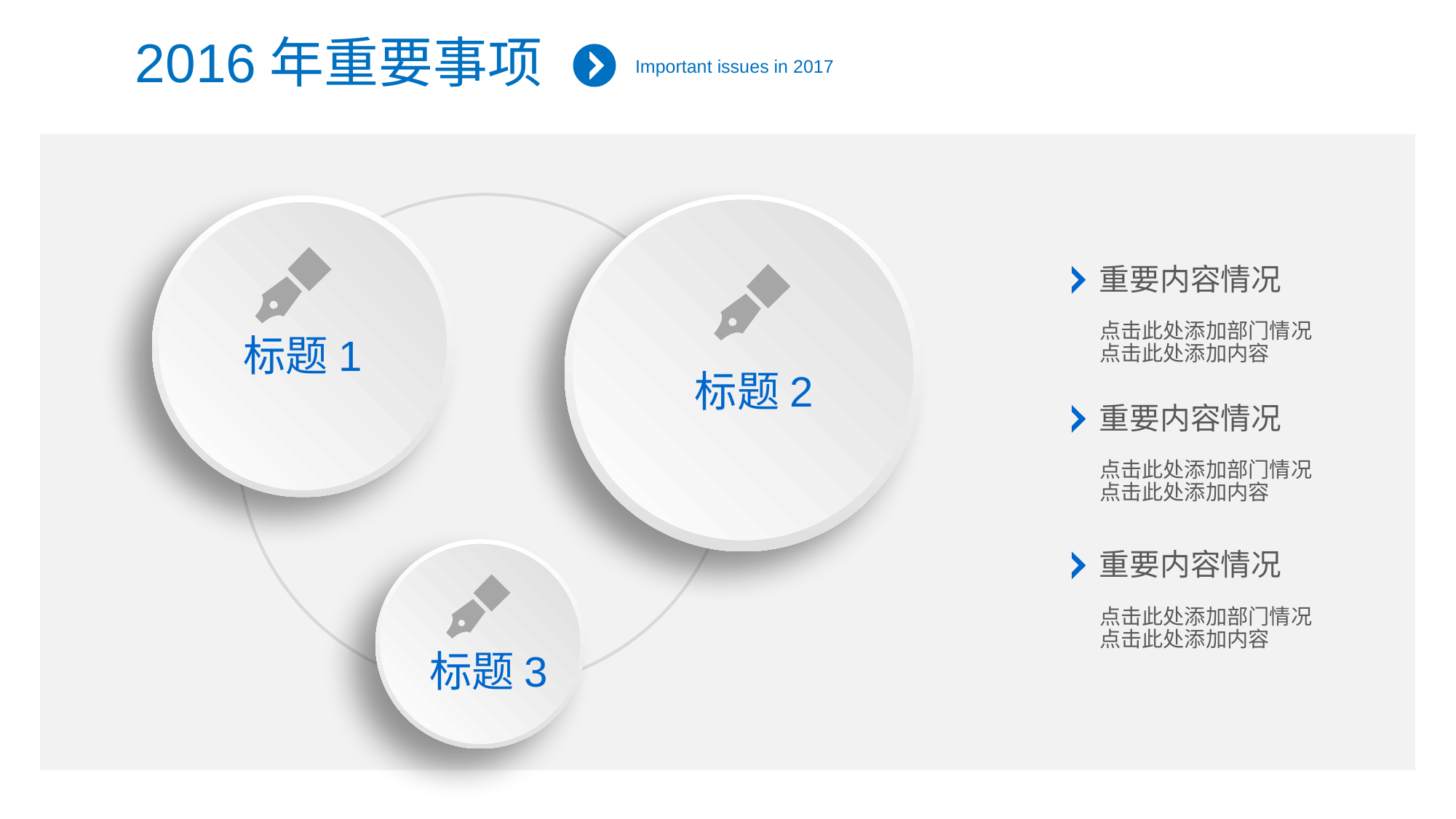

2016年重要事项

Important issues in 2017

标题1
重要内容情况

点击此处添加部门情况
点击此处添加内容

标题2
重要内容情况

点击此处添加部门情况
点击此处添加内容

重要内容情况

点击此处添加部门情况
点击此处添加内容

标题3